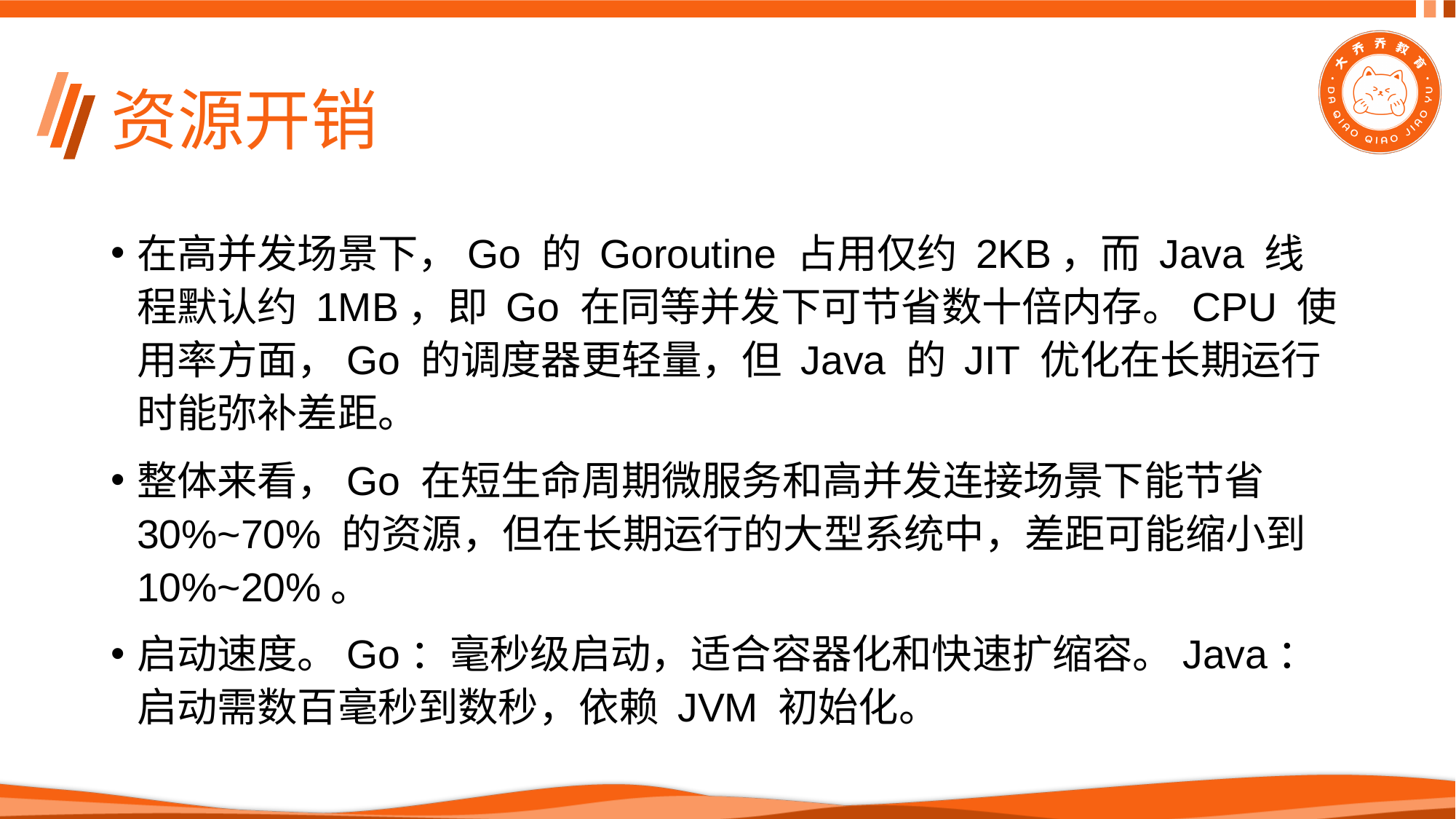

# 资源开销
在高并发场景下，Go 的 Goroutine 占用仅约 2KB，而 Java 线程默认约 1MB，即 Go 在同等并发下可节省数十倍内存。CPU 使用率方面，Go 的调度器更轻量，但 Java 的 JIT 优化在长期运行时能弥补差距。
整体来看，Go 在短生命周期微服务和高并发连接场景下能节省 30%~70% 的资源，但在长期运行的大型系统中，差距可能缩小到 10%~20%。
启动速度。Go：毫秒级启动，适合容器化和快速扩缩容。Java：启动需数百毫秒到数秒，依赖 JVM 初始化。